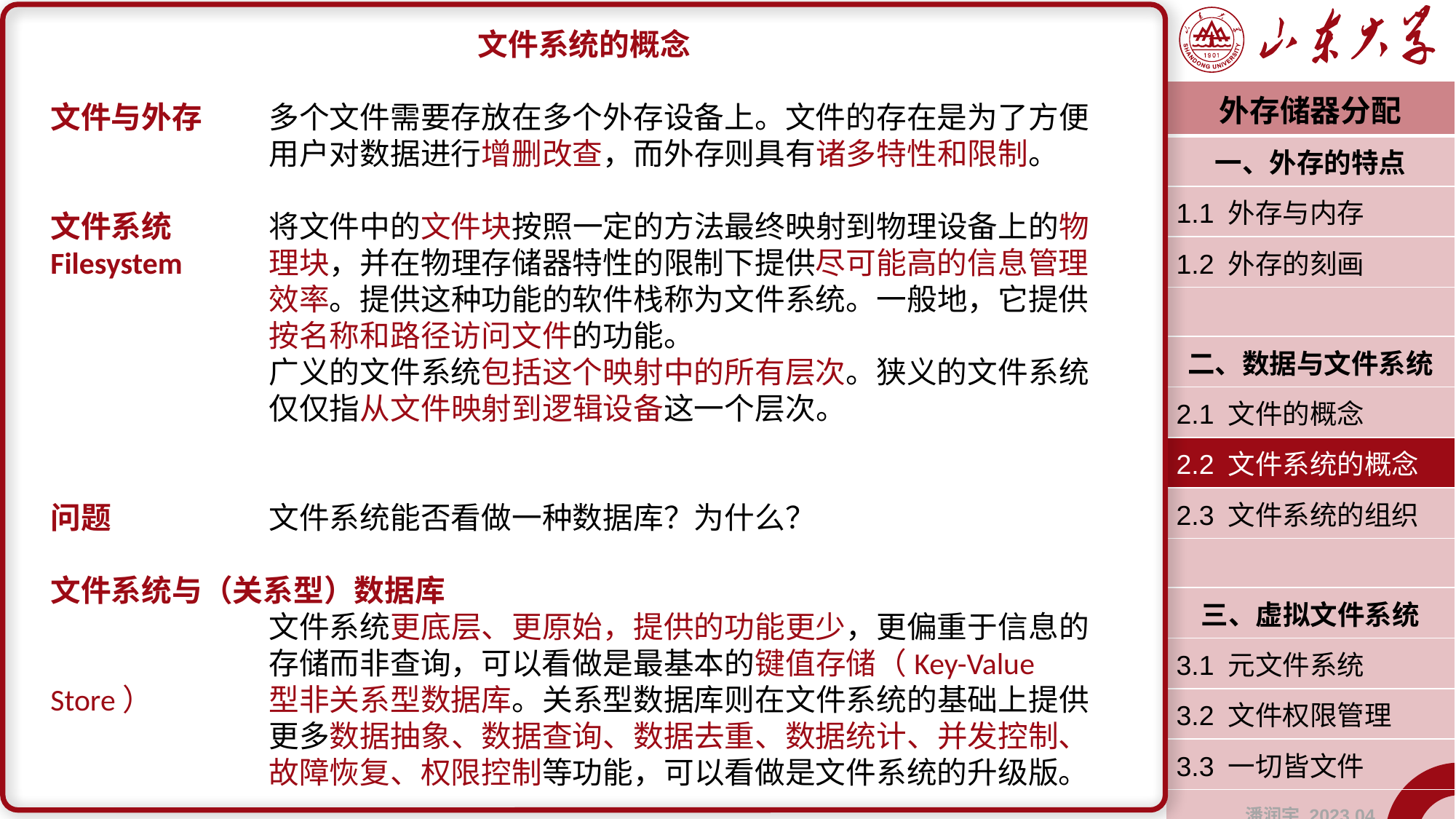

文件系统的概念

文件与外存	多个文件需要存放在多个外存设备上。文件的存在是为了方便		用户对数据进行增删改查，而外存则具有诸多特性和限制。

文件系统	将文件中的文件块按照一定的方法最终映射到物理设备上的物Filesystem	理块，并在物理存储器特性的限制下提供尽可能高的信息管理		效率。提供这种功能的软件栈称为文件系统。一般地，它提供		按名称和路径访问文件的功能。
		广义的文件系统包括这个映射中的所有层次。狭义的文件系统		仅仅指从文件映射到逻辑设备这一个层次。

问题		文件系统能否看做一种数据库？为什么？

文件系统与（关系型）数据库
		文件系统更底层、更原始，提供的功能更少，更偏重于信息的		存储而非查询，可以看做是最基本的键值存储（Key-Value Store）		型非关系型数据库。关系型数据库则在文件系统的基础上提供		更多数据抽象、数据查询、数据去重、数据统计、并发控制、		故障恢复、权限控制等功能，可以看做是文件系统的升级版。
| 外存储器分配 |
| --- |
| 一、外存的特点 |
| 1.1 外存与内存 |
| 1.2 外存的刻画 |
|  |
| 二、数据与文件系统 |
| 2.1 文件的概念 |
| 2.2 文件系统的概念 |
| 2.3 文件系统的组织 |
|  |
| 三、虚拟文件系统 |
| 3.1 元文件系统 |
| 3.2 文件权限管理 |
| 3.3 一切皆文件 |
| 潘润宇 2023.04 |